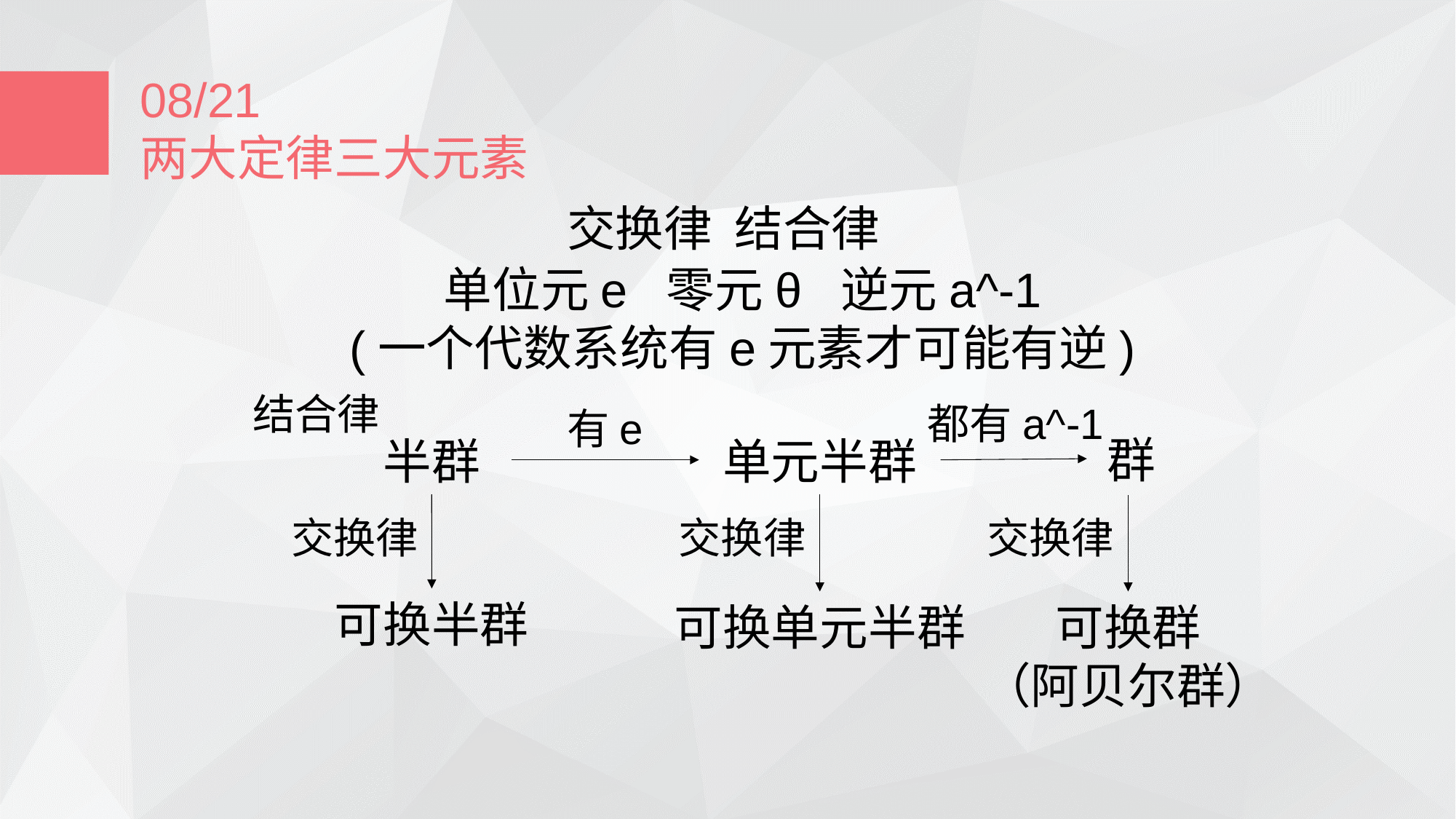

08/21
两大定律三大元素

交换律  结合律
单位元e  零元θ  逆元a^-1
(一个代数系统有e元素才可能有逆)
结合律
都有a^-1
有e
群
半群
单元半群
交换律
交换律
交换律
可换半群
可换单元半群
可换群
（阿贝尔群）